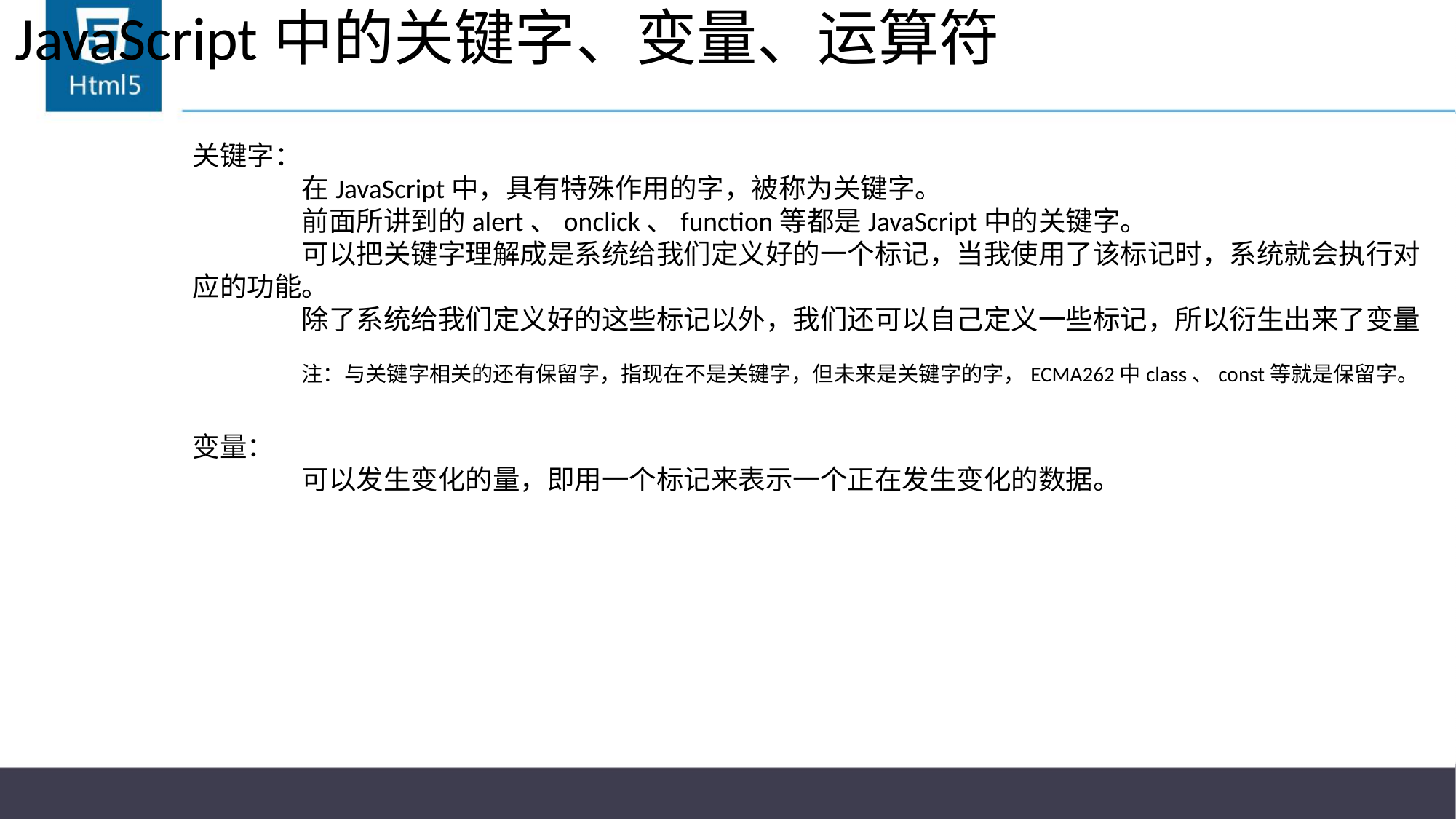

# JavaScript中的关键字、变量、运算符
关键字：
	在JavaScript中，具有特殊作用的字，被称为关键字。
	前面所讲到的alert、onclick、function等都是JavaScript中的关键字。
	可以把关键字理解成是系统给我们定义好的一个标记，当我使用了该标记时，系统就会执行对应的功能。
	除了系统给我们定义好的这些标记以外，我们还可以自己定义一些标记，所以衍生出来了变量

	注：与关键字相关的还有保留字，指现在不是关键字，但未来是关键字的字，ECMA262中class、const等就是保留字。

变量：
	可以发生变化的量，即用一个标记来表示一个正在发生变化的数据。